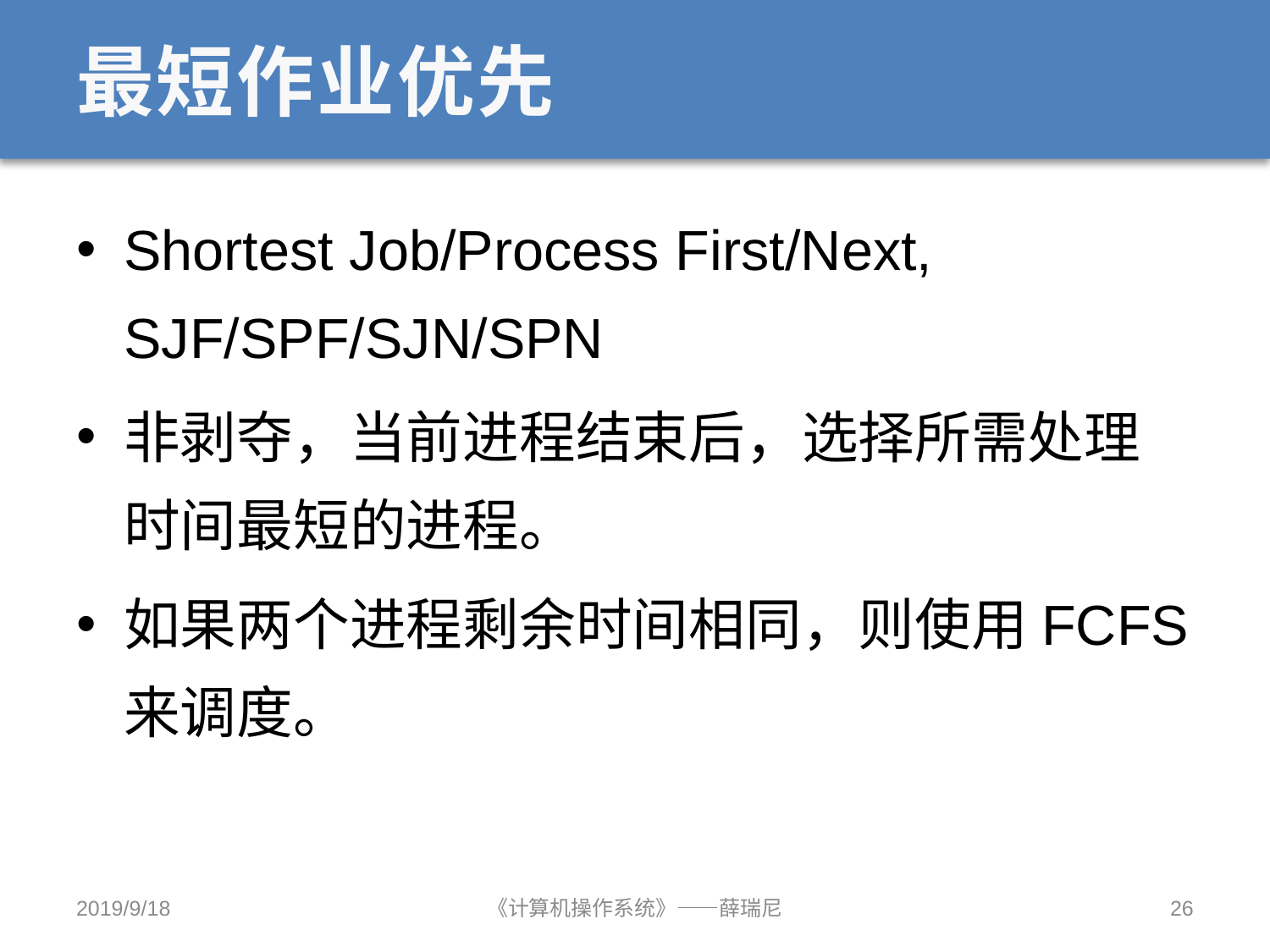

# 最短作业优先
Shortest Job/Process First/Next, SJF/SPF/SJN/SPN
非剥夺，当前进程结束后，选择所需处理时间最短的进程。
如果两个进程剩余时间相同，则使用FCFS来调度。
2019/9/18
《计算机操作系统》——薛瑞尼
26